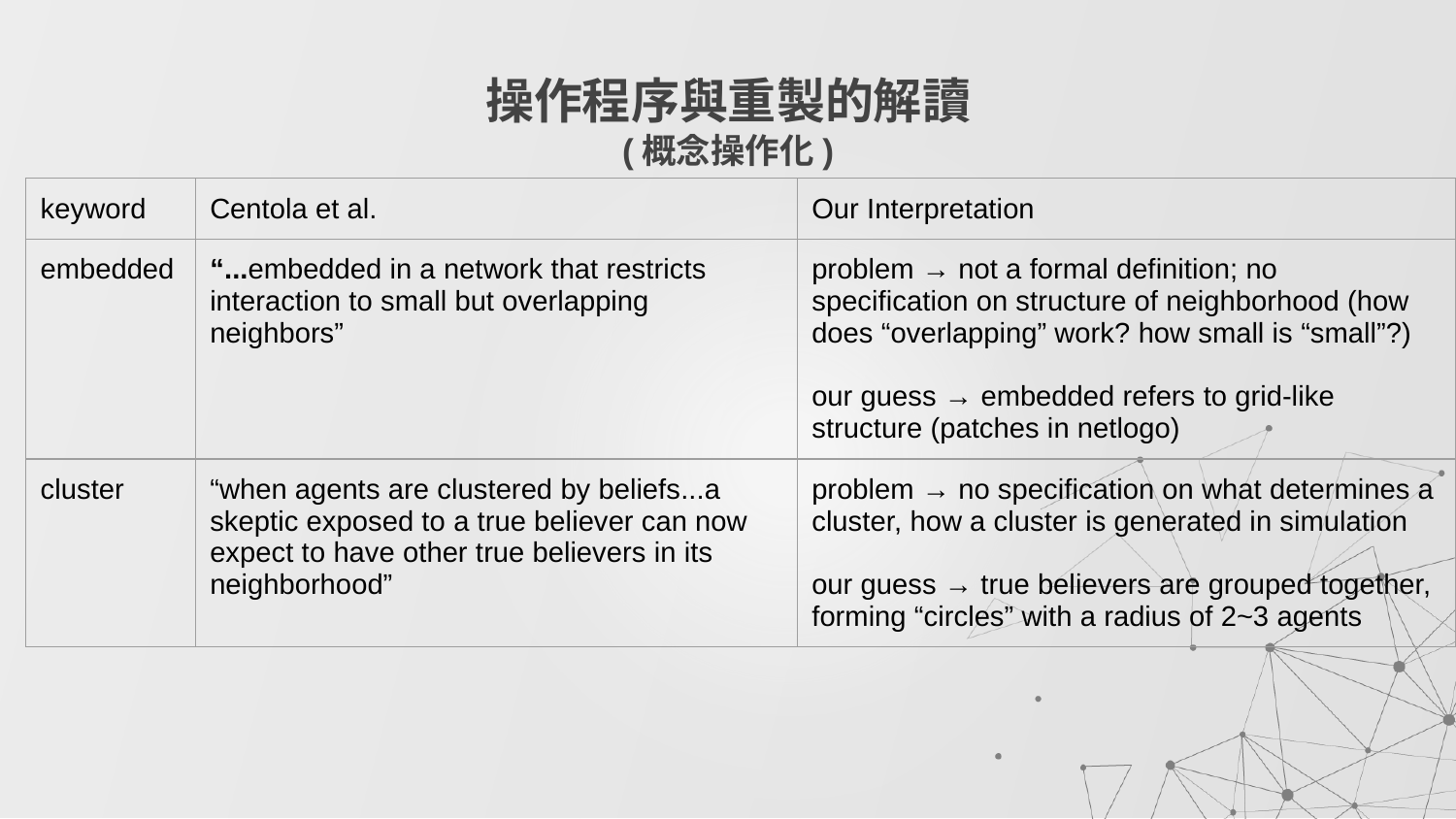

# 操作程序與重製的解讀
(概念操作化)
| keyword | Centola et al. | Our Interpretation |
| --- | --- | --- |
| embedded | “...embedded in a network that restricts interaction to small but overlapping neighbors” | problem → not a formal definition; no specification on structure of neighborhood (how does “overlapping” work? how small is “small”?) our guess → embedded refers to grid-like structure (patches in netlogo) |
| cluster | “when agents are clustered by beliefs...a skeptic exposed to a true believer can now expect to have other true believers in its neighborhood” | problem → no specification on what determines a cluster, how a cluster is generated in simulation our guess → true believers are grouped together, forming “circles” with a radius of 2~3 agents |